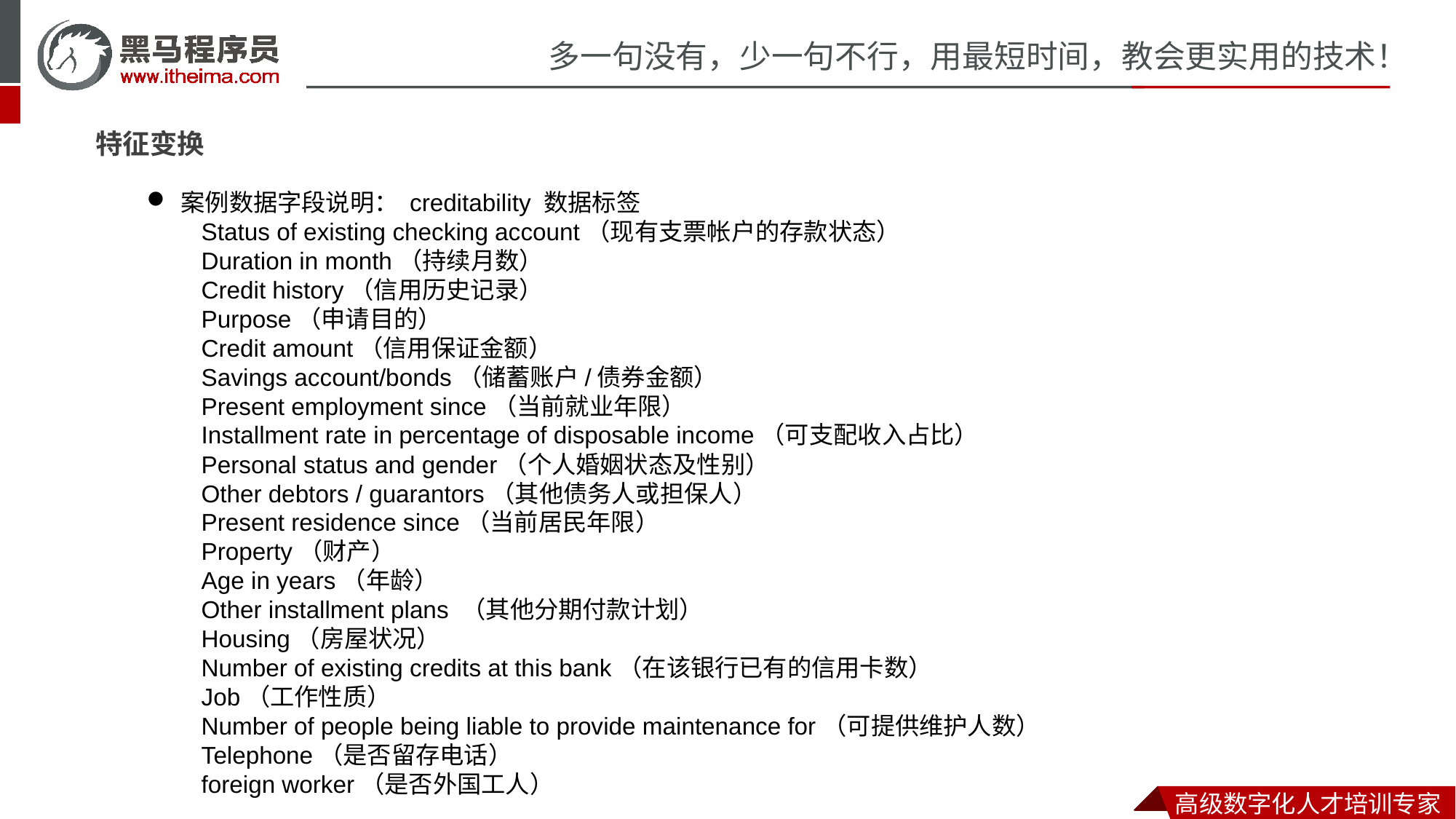

特征变换
案例数据字段说明： creditability 数据标签
Status of existing checking account（现有支票帐户的存款状态）
Duration in month（持续月数）
Credit history（信用历史记录）
Purpose（申请目的）
Credit amount（信用保证金额）
Savings account/bonds（储蓄账户/债券金额）
Present employment since（当前就业年限）
Installment rate in percentage of disposable income（可支配收入占比）
Personal status and gender（个人婚姻状态及性别）
Other debtors / guarantors（其他债务人或担保人）
Present residence since（当前居民年限）
Property（财产）
Age in years（年龄）
Other installment plans （其他分期付款计划）
Housing（房屋状况）
Number of existing credits at this bank（在该银行已有的信用卡数）
Job（工作性质）
Number of people being liable to provide maintenance for（可提供维护人数）
Telephone（是否留存电话）
foreign worker（是否外国工人）